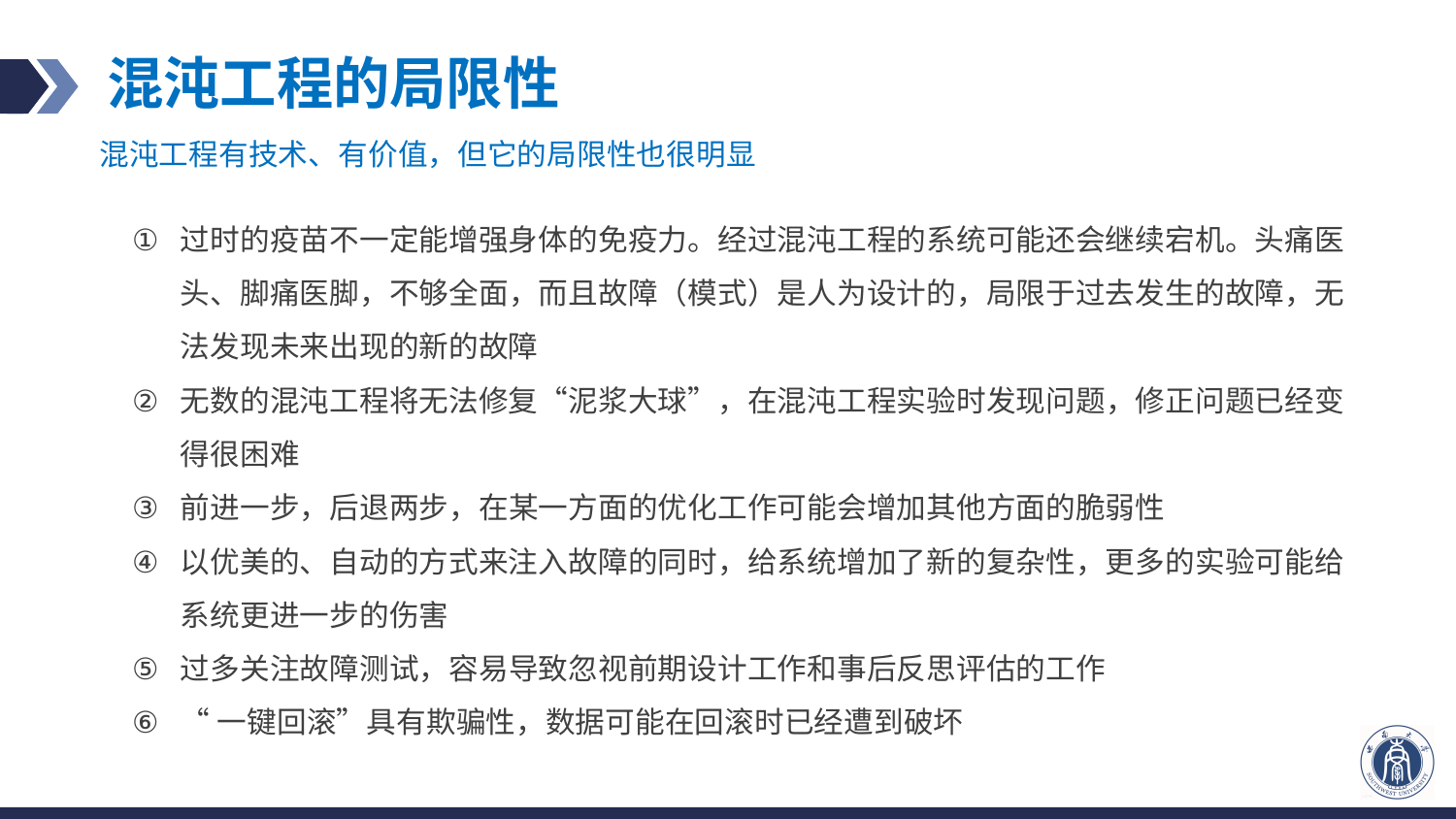

# 混沌工程的局限性
混沌工程有技术、有价值，但它的局限性也很明显
过时的疫苗不一定能增强身体的免疫力。经过混沌工程的系统可能还会继续宕机。头痛医头、脚痛医脚，不够全面，而且故障（模式）是人为设计的，局限于过去发生的故障，无法发现未来出现的新的故障
无数的混沌工程将无法修复“泥浆大球”，在混沌工程实验时发现问题，修正问题已经变得很困难
前进一步，后退两步，在某一方面的优化工作可能会增加其他方面的脆弱性
以优美的、自动的方式来注入故障的同时，给系统增加了新的复杂性，更多的实验可能给系统更进一步的伤害
过多关注故障测试，容易导致忽视前期设计工作和事后反思评估的工作
“一键回滚”具有欺骗性，数据可能在回滚时已经遭到破坏